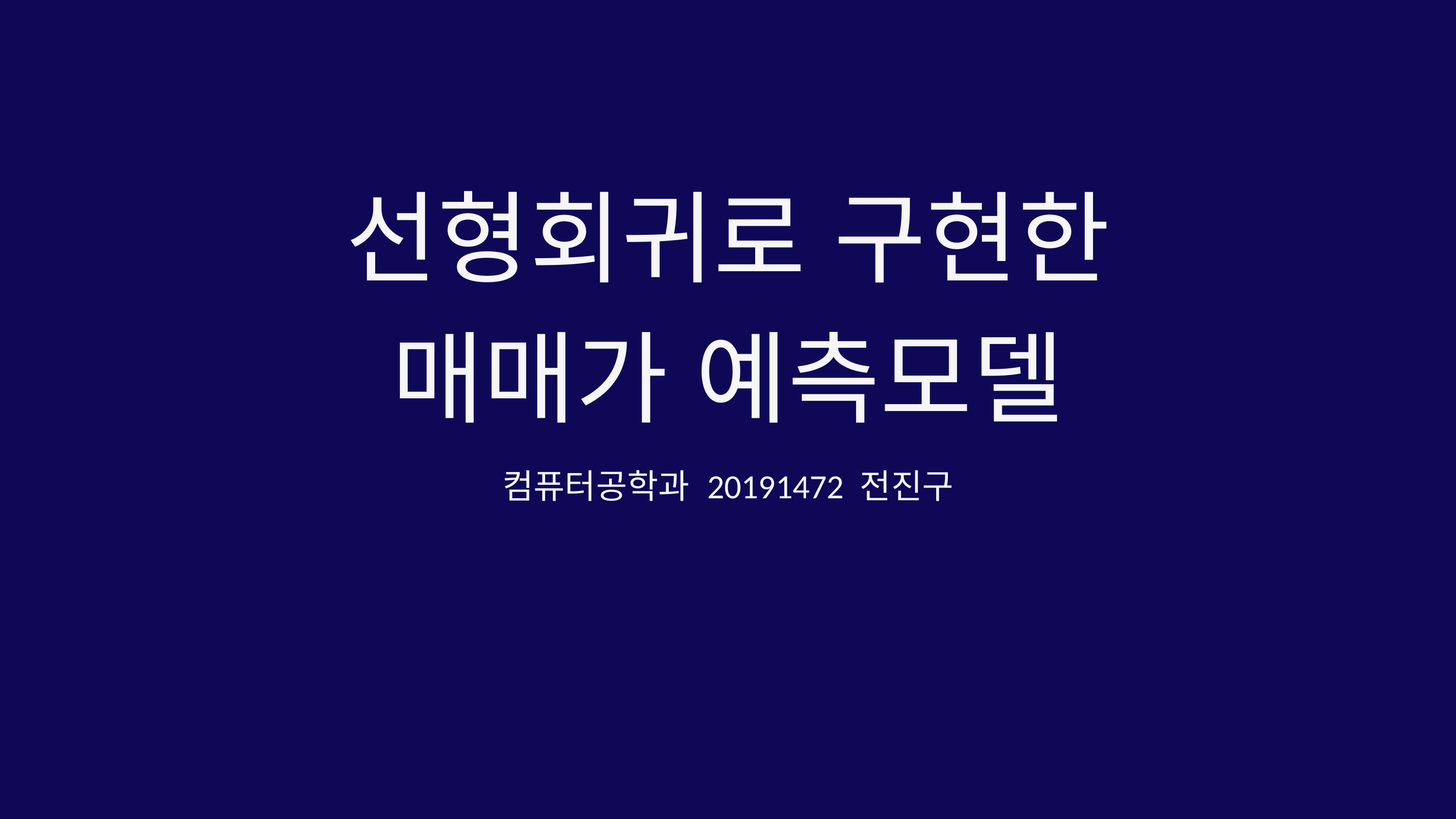

선형회귀로 구현한 매매가 예측모델
컴퓨터공학과 20191472 전진구